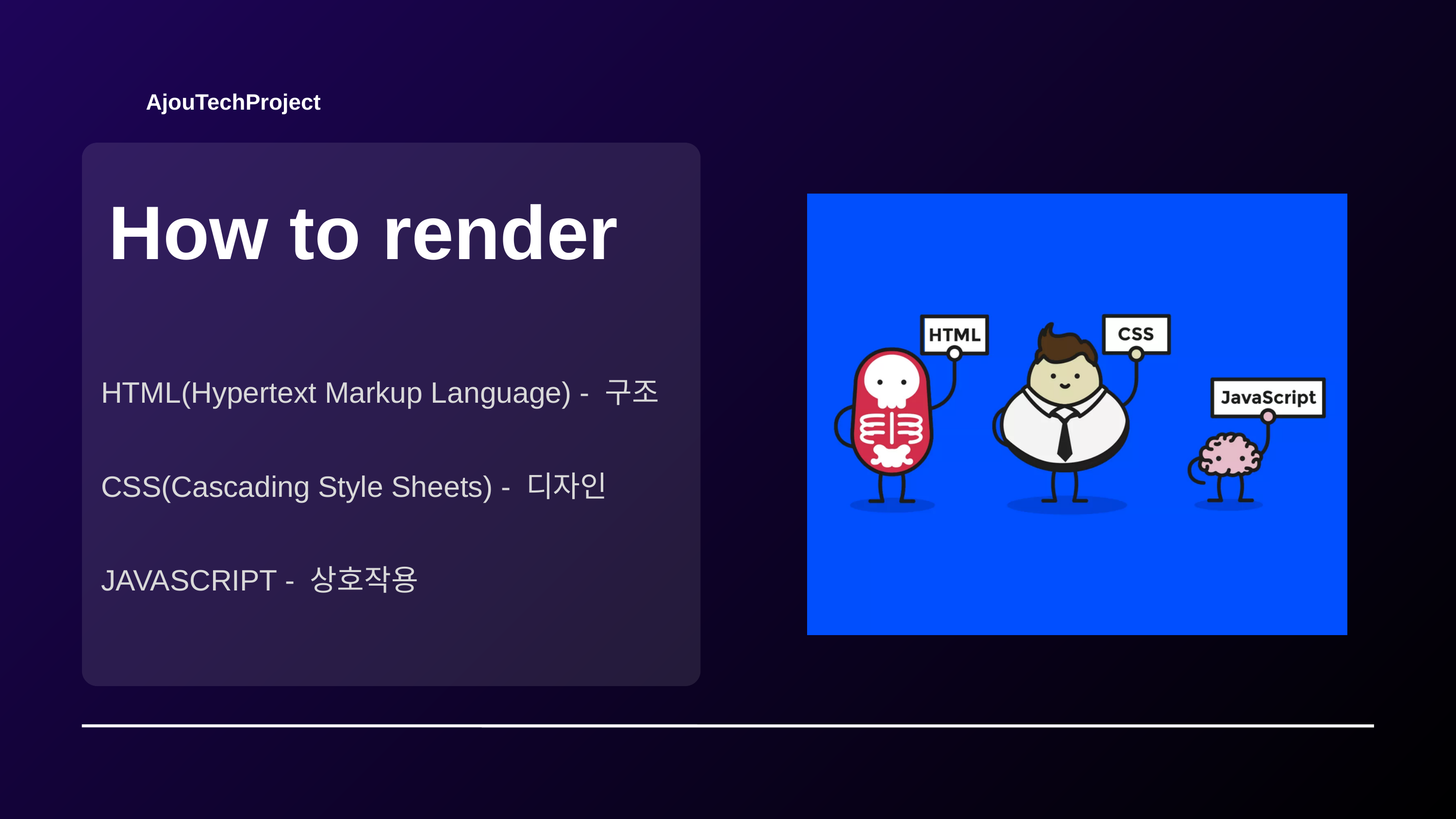

AjouTechProject

How to render
HTML(Hypertext Markup Language) - 구조

CSS(Cascading Style Sheets) - 디자인

JAVASCRIPT - 상호작용